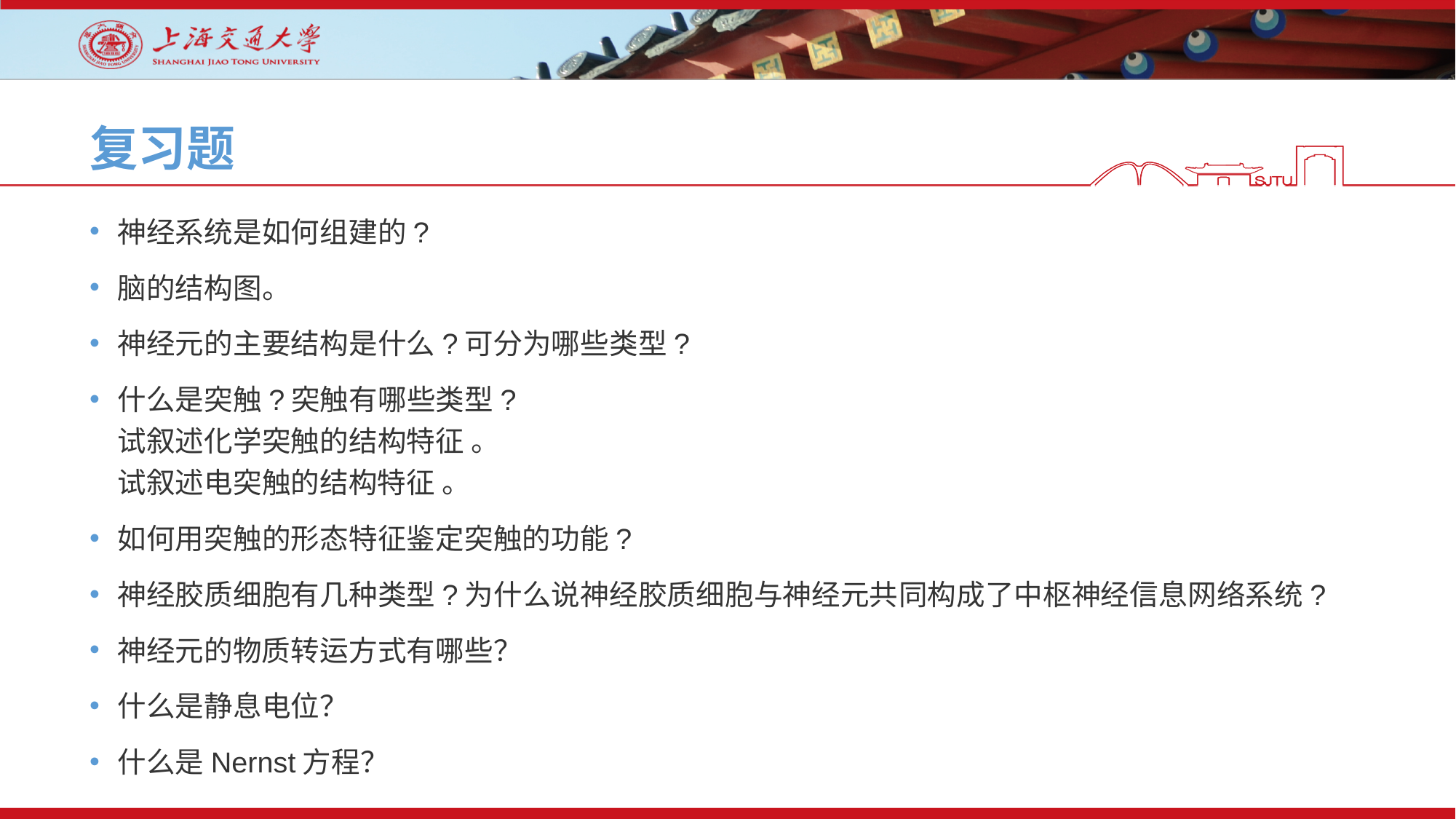

# 复习题
神经系统是如何组建的?
脑的结构图。
神经元的主要结构是什么?可分为哪些类型?
什么是突触?突触有哪些类型?
试叙述化学突触的结构特征 。
试叙述电突触的结构特征 。
如何用突触的形态特征鉴定突触的功能?
神经胶质细胞有几种类型?为什么说神经胶质细胞与神经元共同构成了中枢神经信息网络系统?
神经元的物质转运方式有哪些？
什么是静息电位？
什么是Nernst方程？